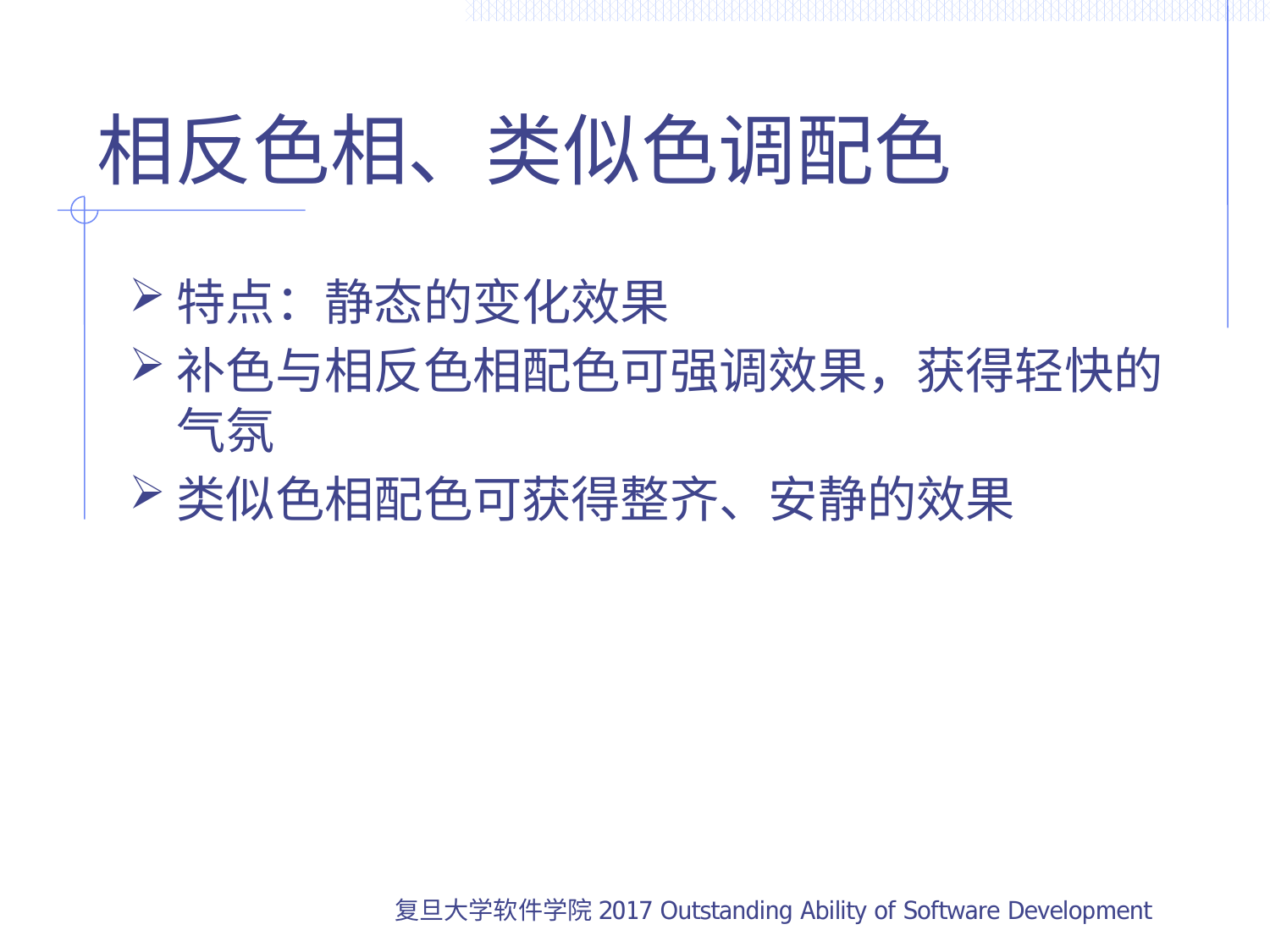

# 相反色相、类似色调配色
特点：静态的变化效果
补色与相反色相配色可强调效果，获得轻快的气氛
类似色相配色可获得整齐、安静的效果